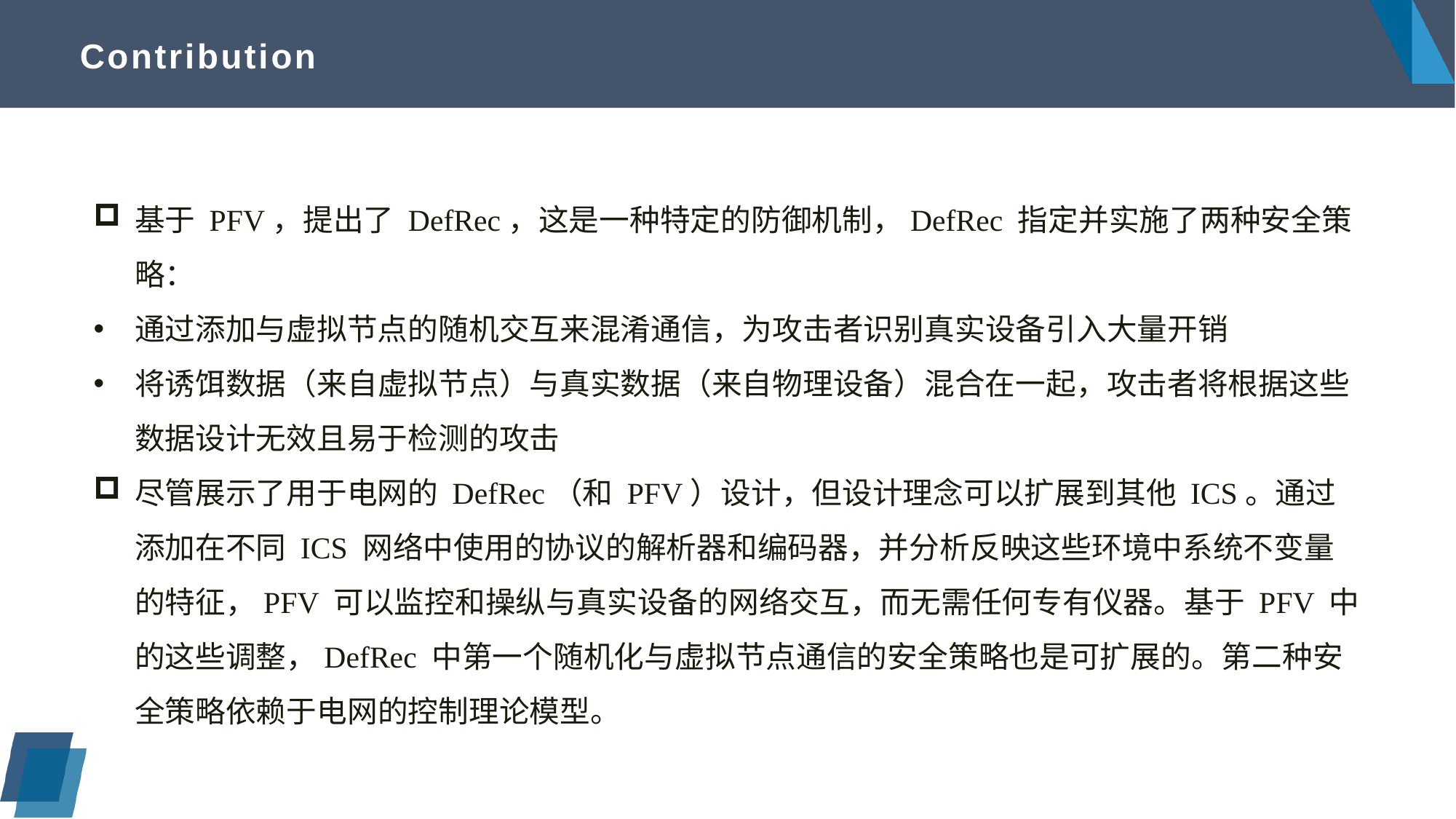

# Contribution
基于 PFV，提出了 DefRec，这是一种特定的防御机制，DefRec 指定并实施了两种安全策略：
通过添加与虚拟节点的随机交互来混淆通信，为攻击者识别真实设备引入大量开销
将诱饵数据（来自虚拟节点）与真实数据（来自物理设备）混合在一起，攻击者将根据这些数据设计无效且易于检测的攻击
尽管展示了用于电网的 DefRec（和 PFV）设计，但设计理念可以扩展到其他 ICS。通过添加在不同 ICS 网络中使用的协议的解析器和编码器，并分析反映这些环境中系统不变量的特征，PFV 可以监控和操纵与真实设备的网络交互，而无需任何专有仪器。基于 PFV 中的这些调整，DefRec 中第一个随机化与虚拟节点通信的安全策略也是可扩展的。第二种安全策略依赖于电网的控制理论模型。